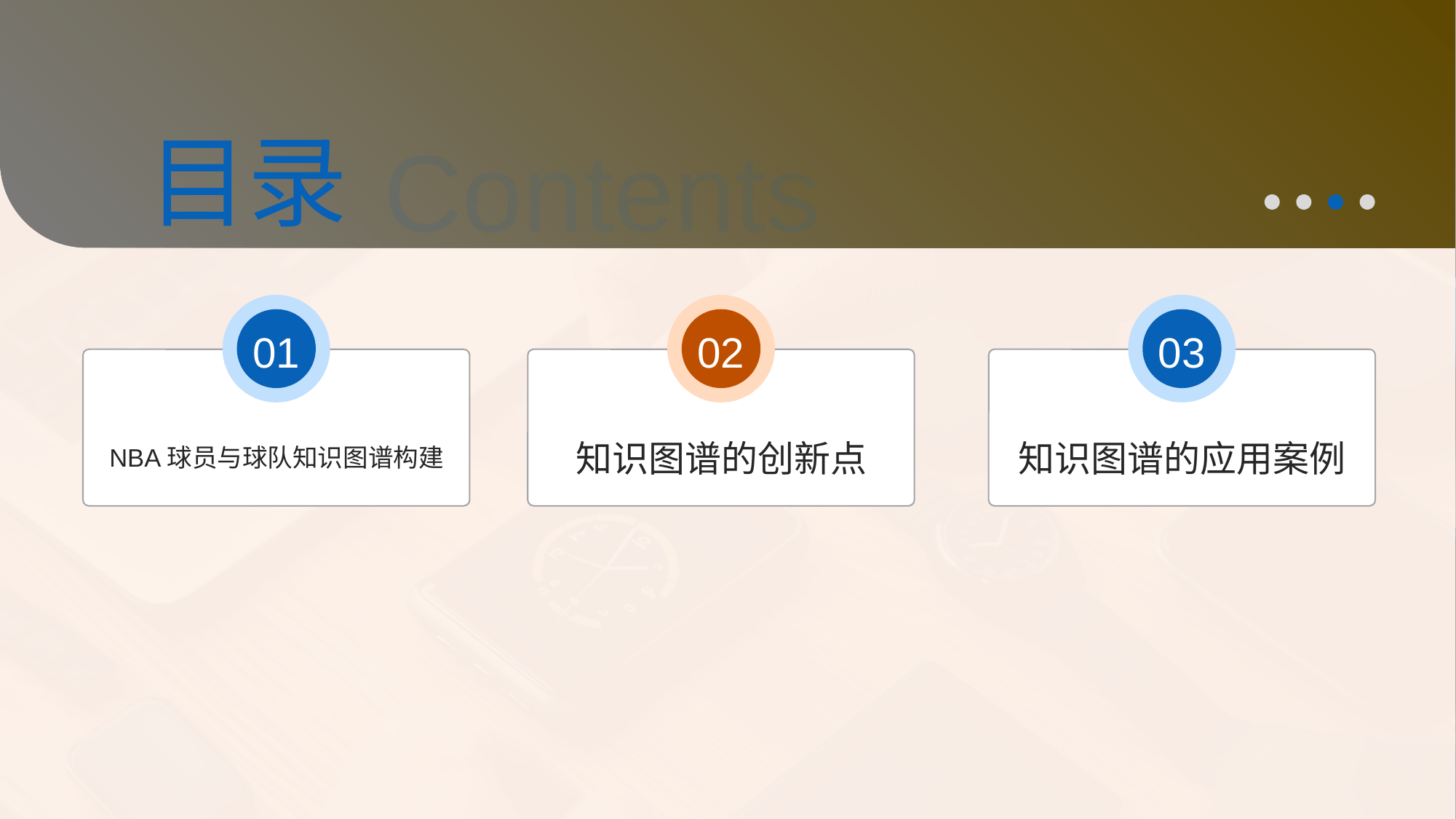

目录
Contents

03

01
02

知识图谱的应用案例
NBA球员与球队知识图谱构建
知识图谱的创新点